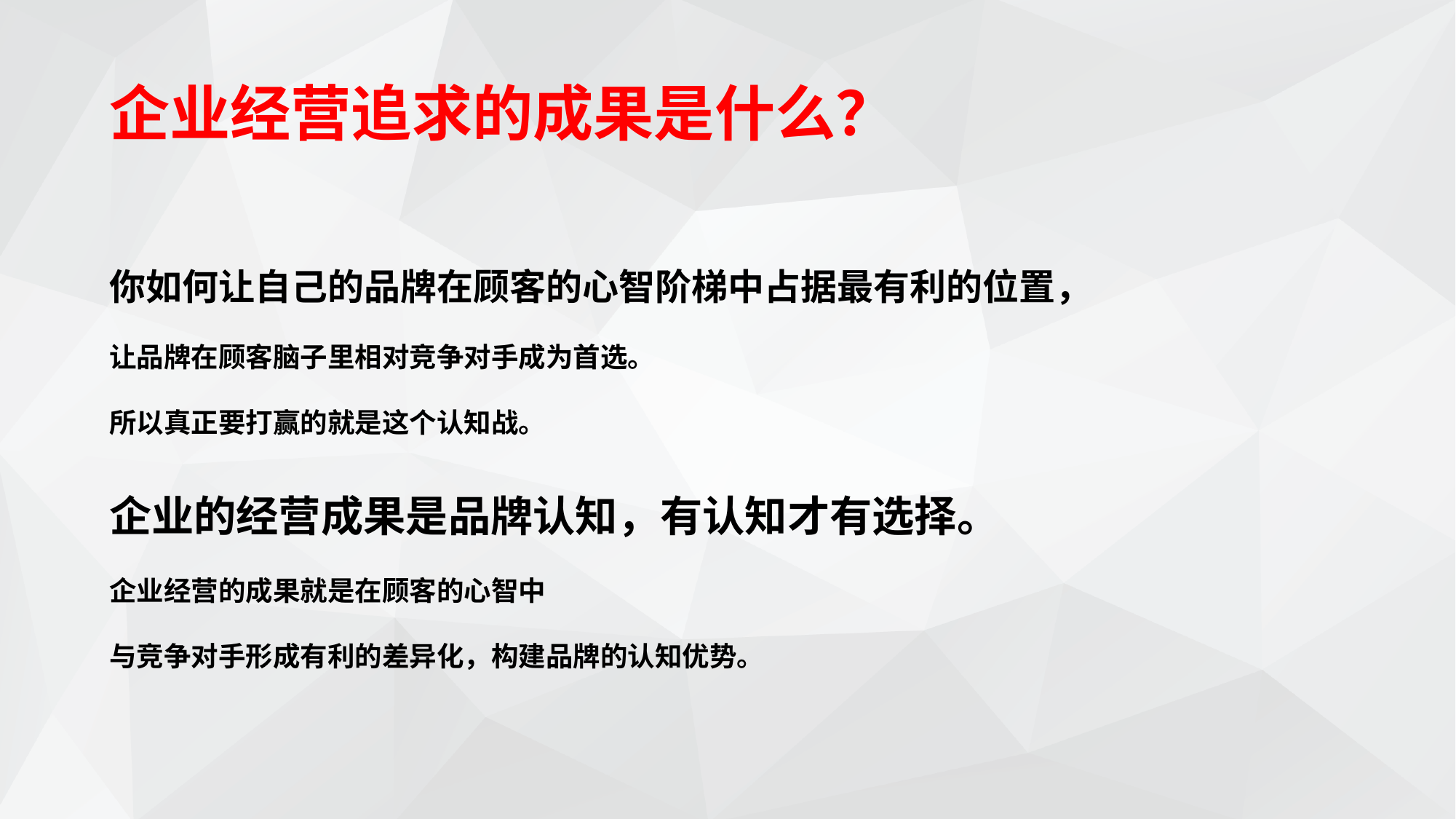

企业经营追求的成果是什么？

你如何让自己的品牌在顾客的心智阶梯中占据最有利的位置，
让品牌在顾客脑子里相对竞争对手成为首选。
所以真正要打赢的就是这个认知战。
企业的经营成果是品牌认知，有认知才有选择。
企业经营的成果就是在顾客的心智中
与竞争对手形成有利的差异化，构建品牌的认知优势。